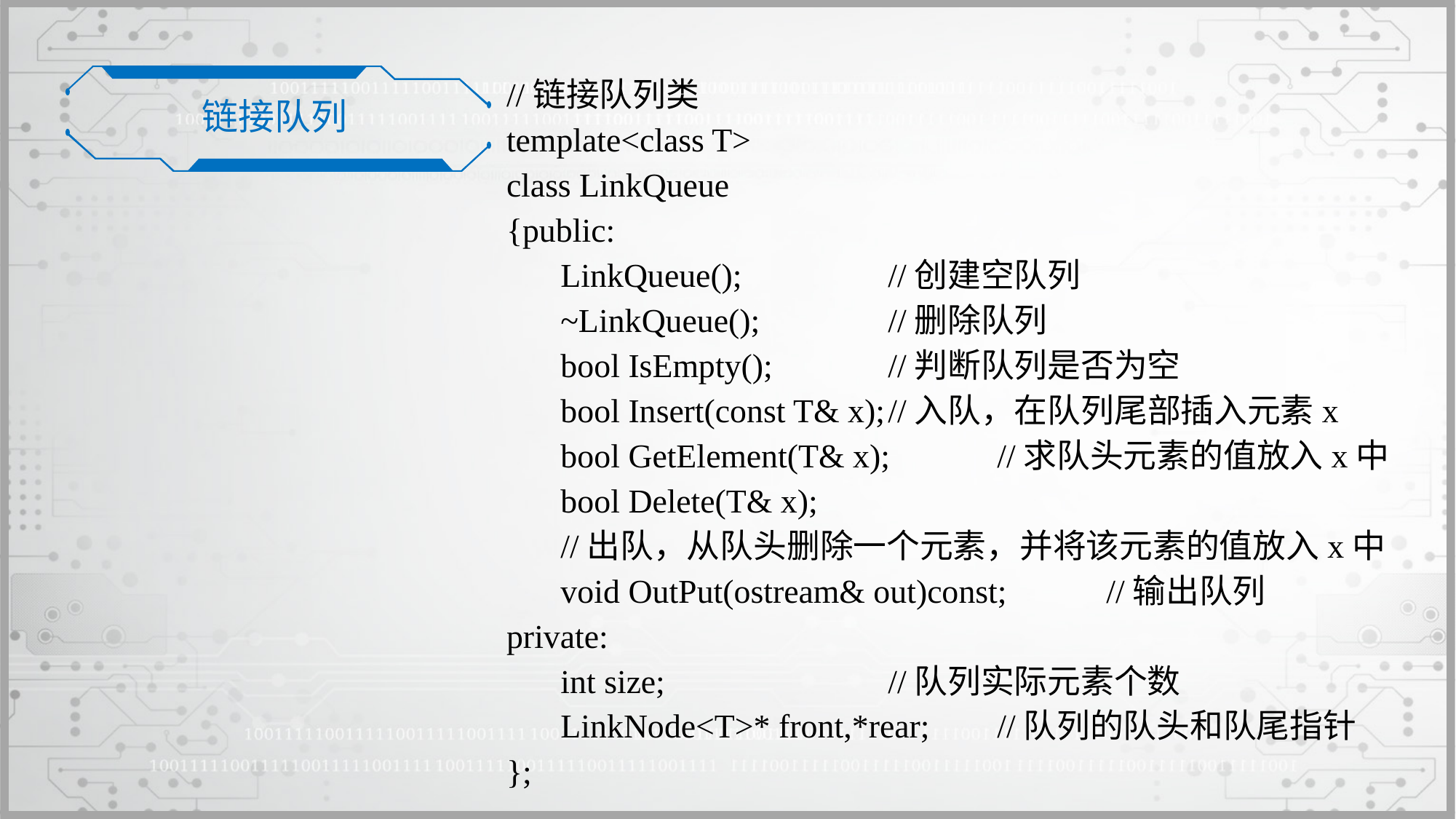

链接队列
//链接队列类
template<class T>
class LinkQueue
{public:
	LinkQueue();		//创建空队列
	~LinkQueue();		//删除队列
	bool IsEmpty();		//判断队列是否为空
	bool Insert(const T& x);	//入队，在队列尾部插入元素x
	bool GetElement(T& x);	//求队头元素的值放入x中
	bool Delete(T& x);
	//出队，从队头删除一个元素，并将该元素的值放入x中
	void OutPut(ostream& out)const;	//输出队列
private:
	int size;			//队列实际元素个数
	LinkNode<T>* front,*rear;	//队列的队头和队尾指针
};